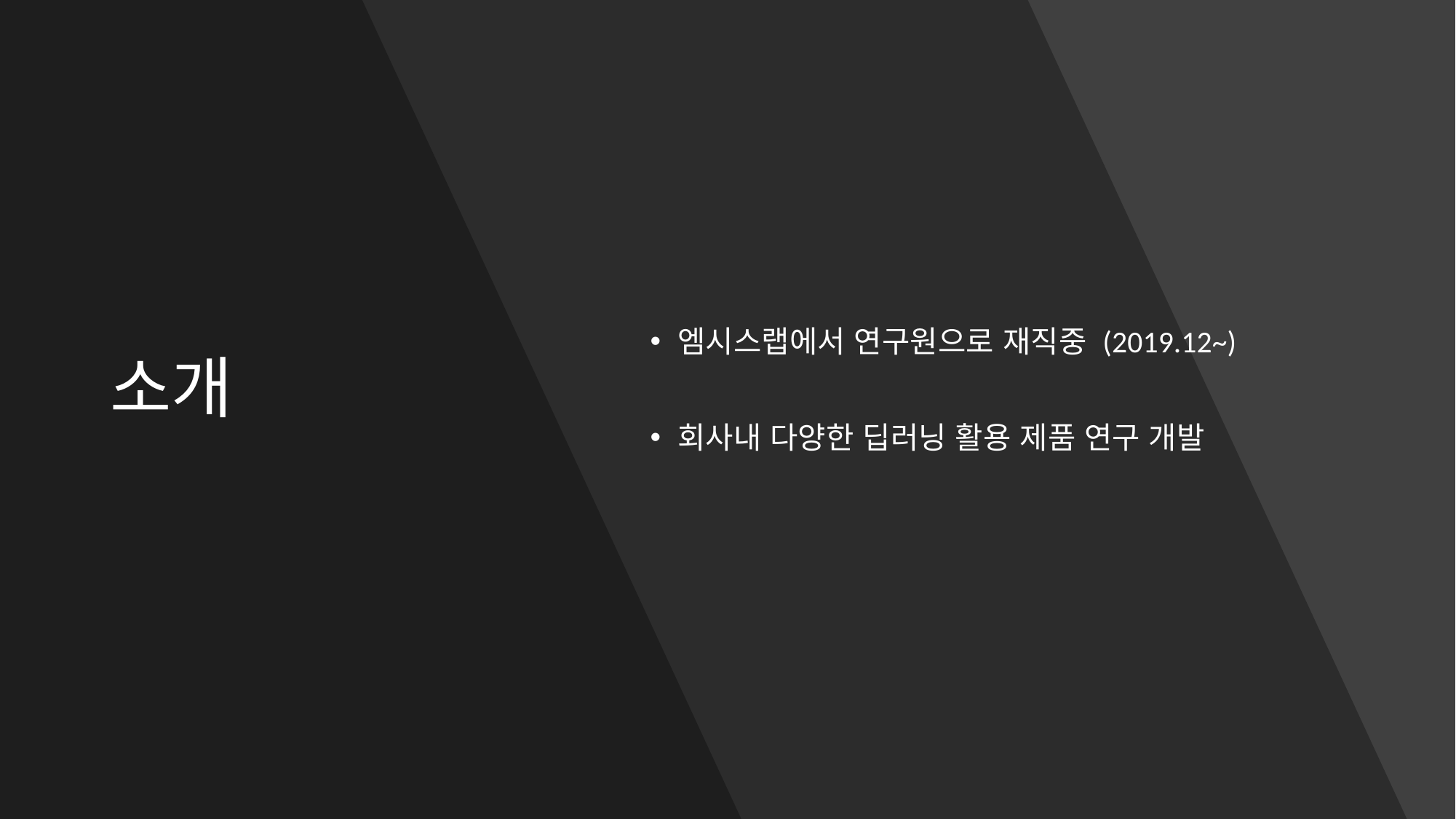

# 소개
엠시스랩에서 연구원으로 재직중 (2019.12~)

회사내 다양한 딥러닝 활용 제품 연구 개발